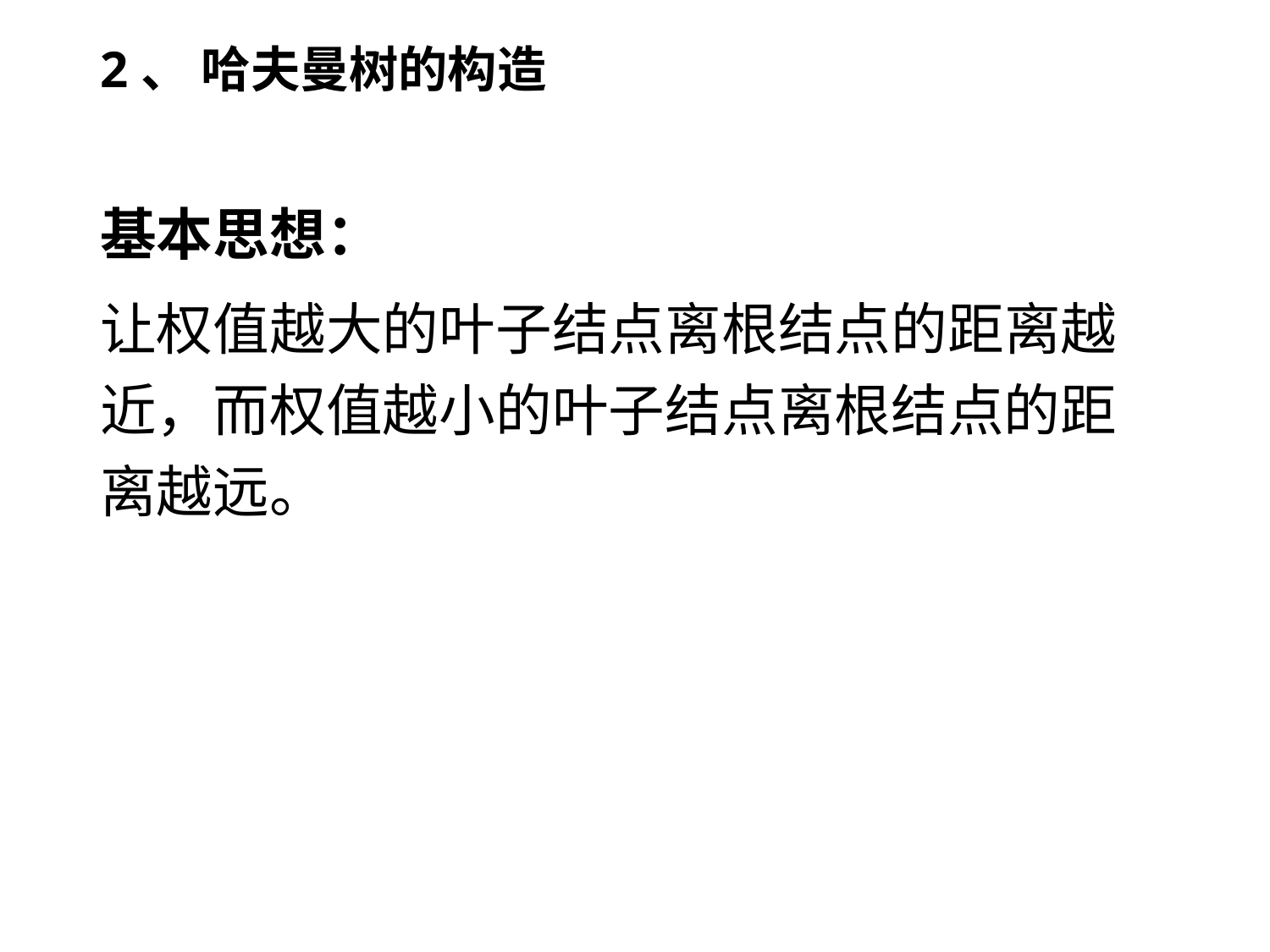

# 2、 哈夫曼树的构造
	基本思想：
	让权值越大的叶子结点离根结点的距离越近，而权值越小的叶子结点离根结点的距离越远。